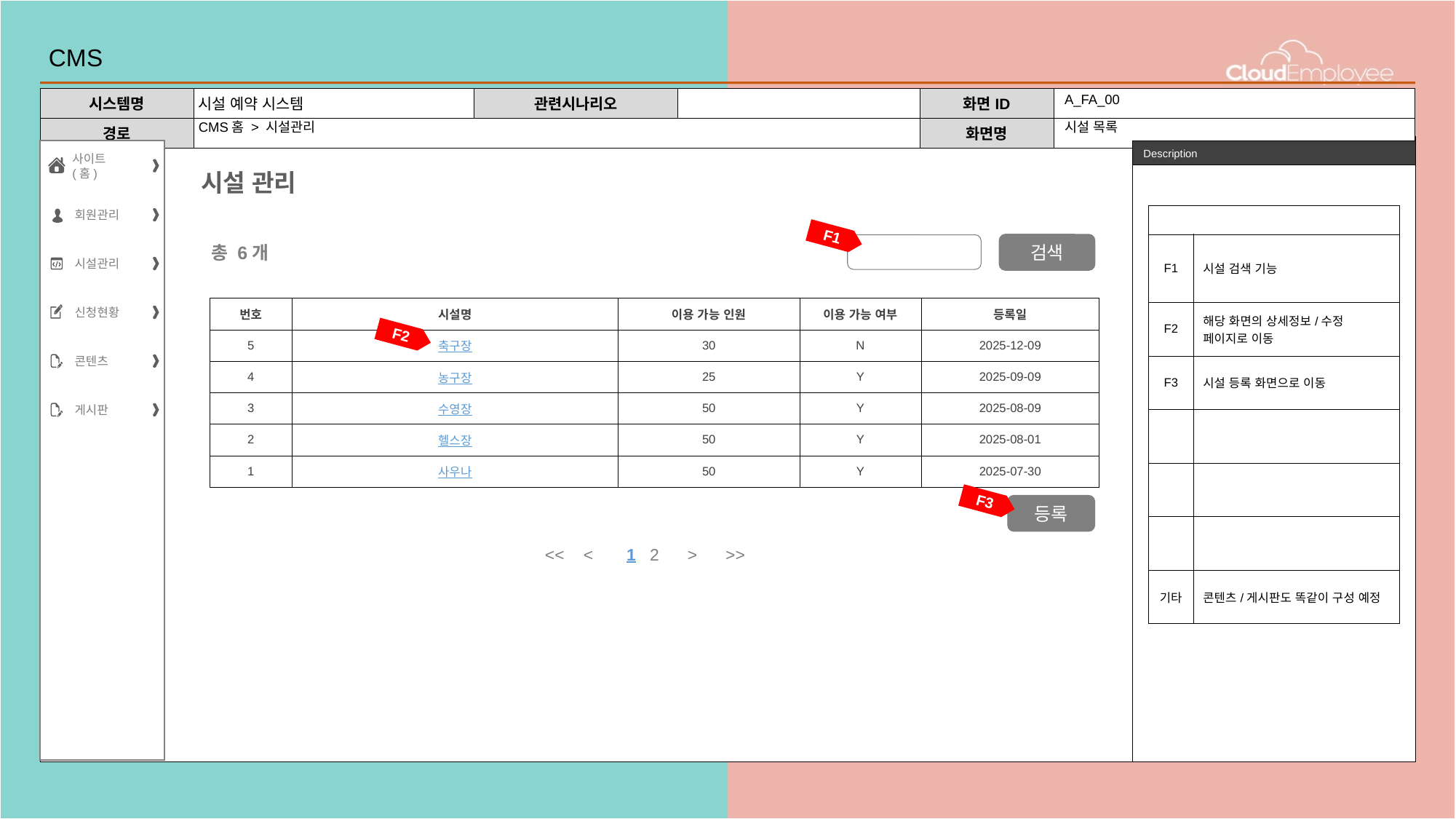

# CMS

A_FA_00
CMS홈 > 시설관리
시설 목록

사이트(홈)

회원관리

시설관리

신청현황

콘텐츠

게시판

시설 관리
|  |  |
| --- | --- |
| F1 | 시설 검색 기능 |
| F2 | 해당 화면의 상세정보/수정 페이지로 이동 |
| F3 | 시설 등록 화면으로 이동 |
|  |  |
|  |  |
|  |  |
| 기타 | 콘텐츠/게시판도 똑같이 구성 예정 |
F1

검색
총 6개
| 번호 | 시설명 | 이용 가능 인원 | 이용 가능 여부 | 등록일 |
| --- | --- | --- | --- | --- |
| 5 | 축구장 | 30 | N | 2025-12-09 |
| 4 | 농구장 | 25 | Y | 2025-09-09 |
| 3 | 수영장 | 50 | Y | 2025-08-09 |
| 2 | 헬스장 | 50 | Y | 2025-08-01 |
| 1 | 사우나 | 50 | Y | 2025-07-30 |
F2
F3
등록
<<    <       1   2      >      >>